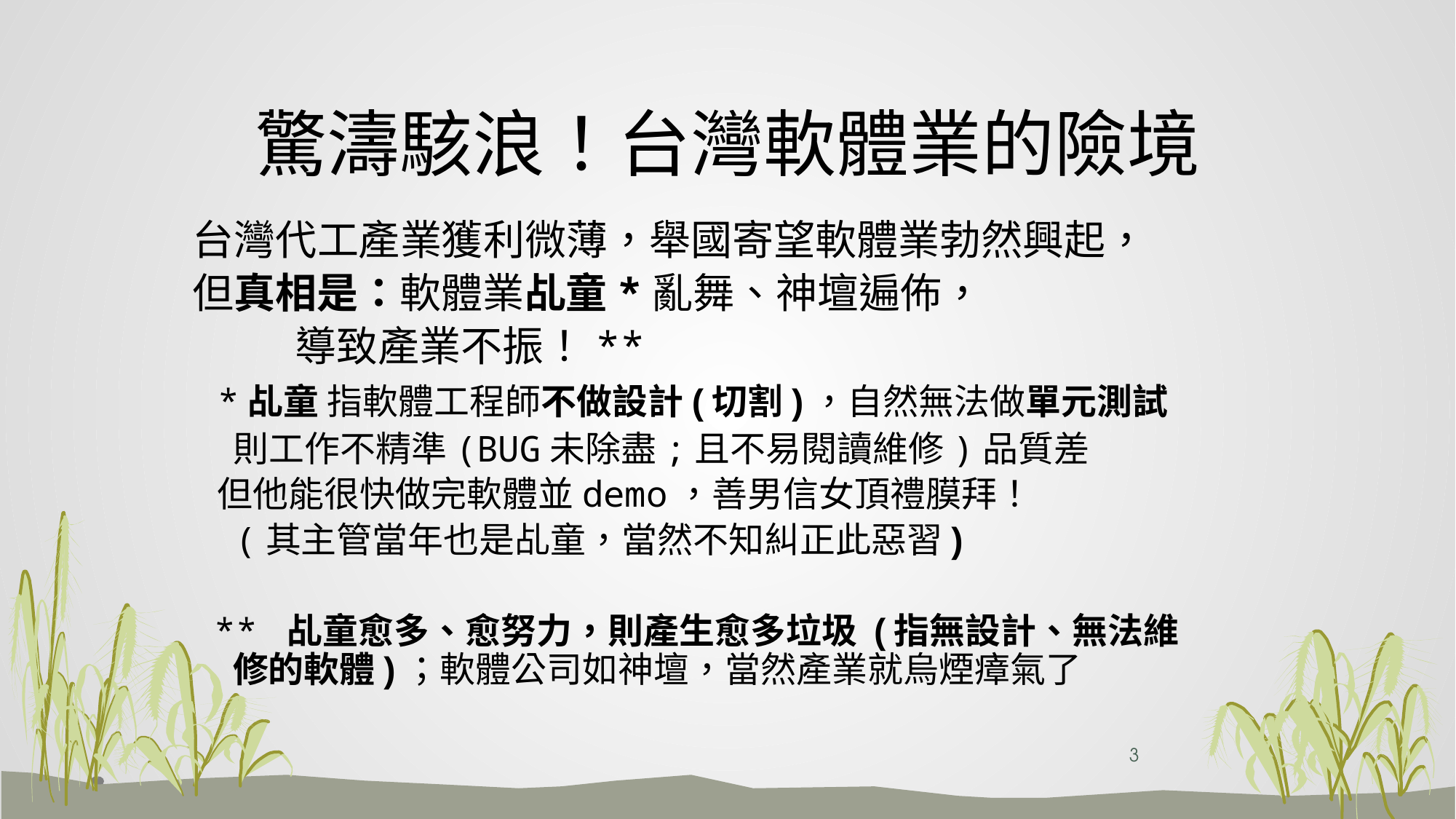

# 驚濤駭浪！台灣軟體業的險境
台灣代工產業獲利微薄，舉國寄望軟體業勃然興起，
但真相是：軟體業乩童*亂舞、神壇遍佈，
          導致產業不振！**
 *乩童 指軟體工程師不做設計(切割)，自然無法做單元測試
    則工作不精準(BUG未除盡;且不易閱讀維修)品質差
  但他能很快做完軟體並demo，善男信女頂禮膜拜！
  (其主管當年也是乩童，當然不知糾正此惡習)

 ** 乩童愈多、愈努力，則產生愈多垃圾 (指無設計、無法維修的軟體)；軟體公司如神壇，當然產業就烏煙瘴氣了
3